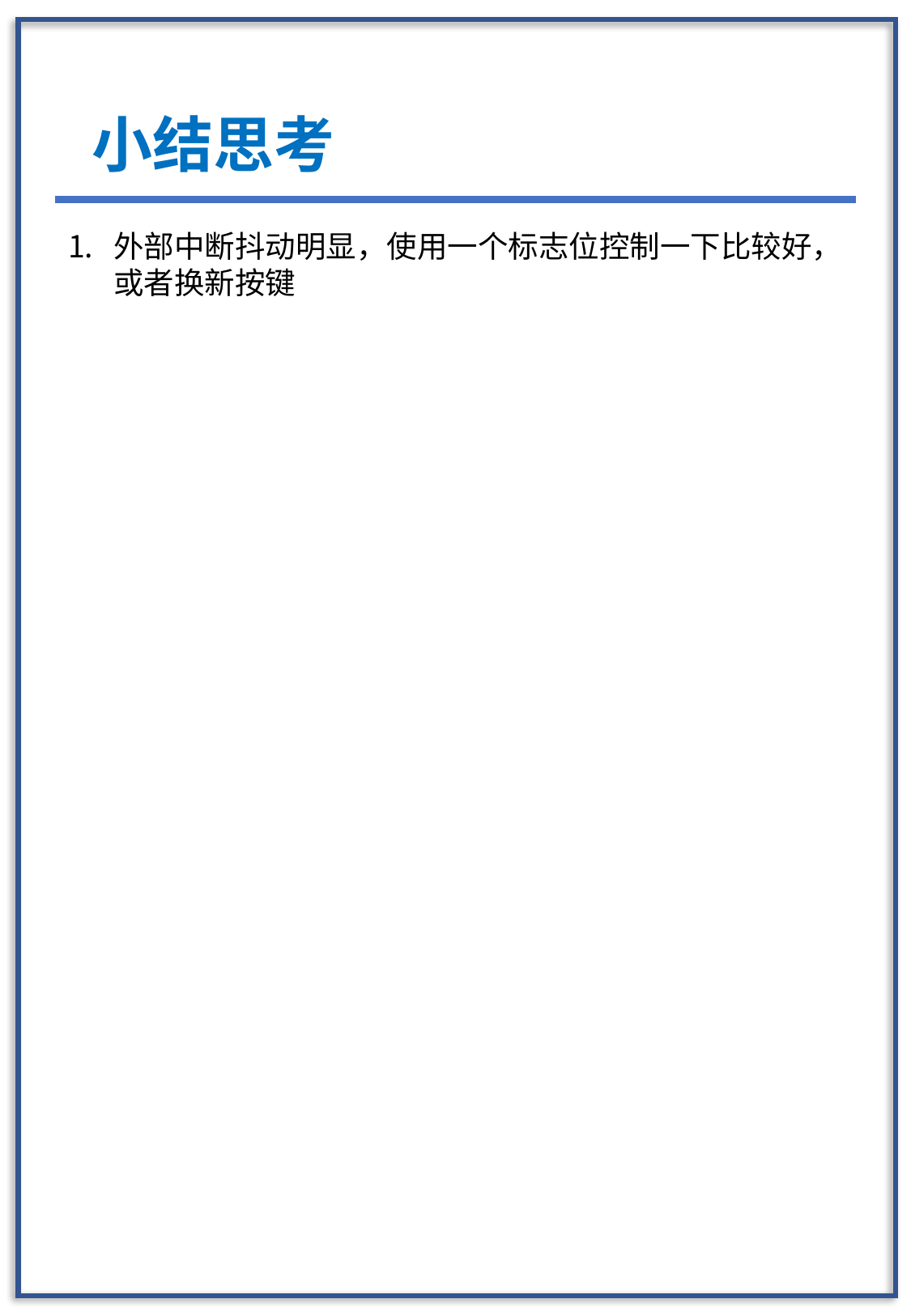

小结思考
外部中断抖动明显，使用一个标志位控制一下比较好，或者换新按键